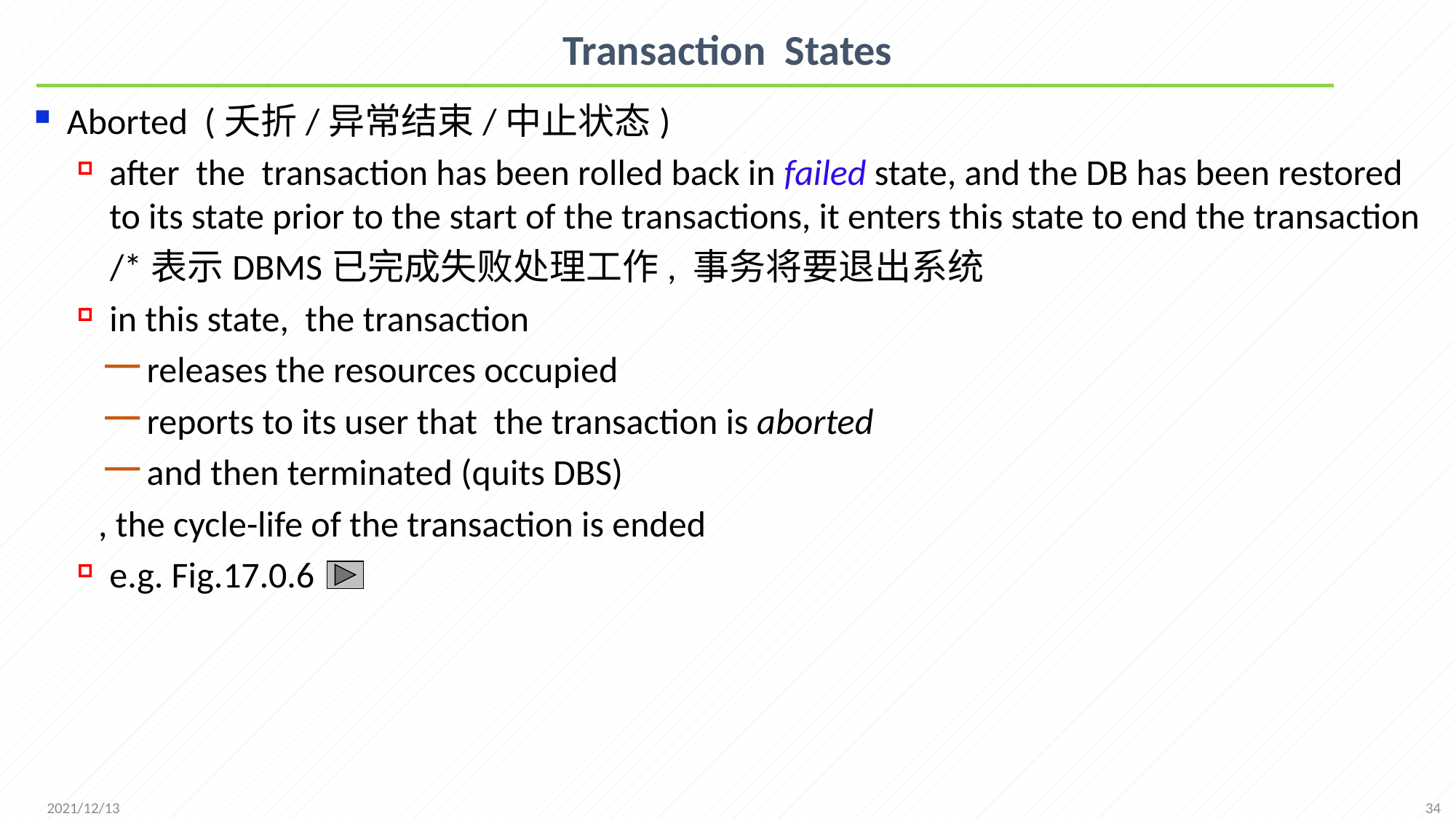

# Transaction  States
Aborted  (夭折/异常结束/中止状态)
after  the  transaction has been rolled back in failed state, and the DB has been restored to its state prior to the start of the transactions, it enters this state to end the transaction
    /*表示DBMS已完成失败处理工作, 事务将要退出系统
in this state,  the transaction
releases the resources occupied
reports to its user that  the transaction is aborted
and then terminated (quits DBS)
, the cycle-life of the transaction is ended
e.g. Fig.17.0.6

34
2021/12/13